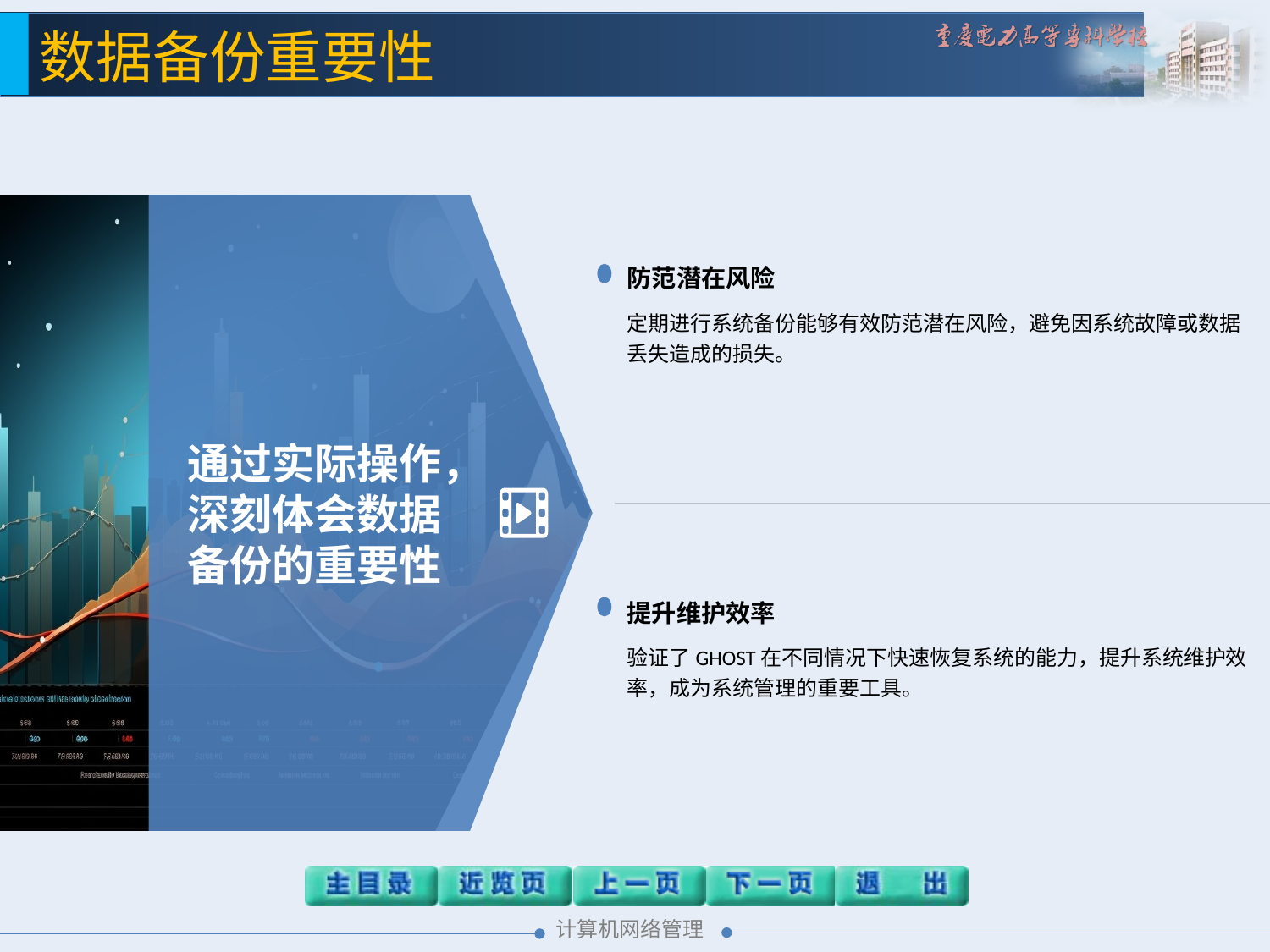

数据备份重要性

通过实际操作，深刻体会数据备份的重要性

防范潜在风险

定期进行系统备份能够有效防范潜在风险，避免因系统故障或数据丢失造成的损失。
提升维护效率

验证了GHOST在不同情况下快速恢复系统的能力，提升系统维护效率，成为系统管理的重要工具。